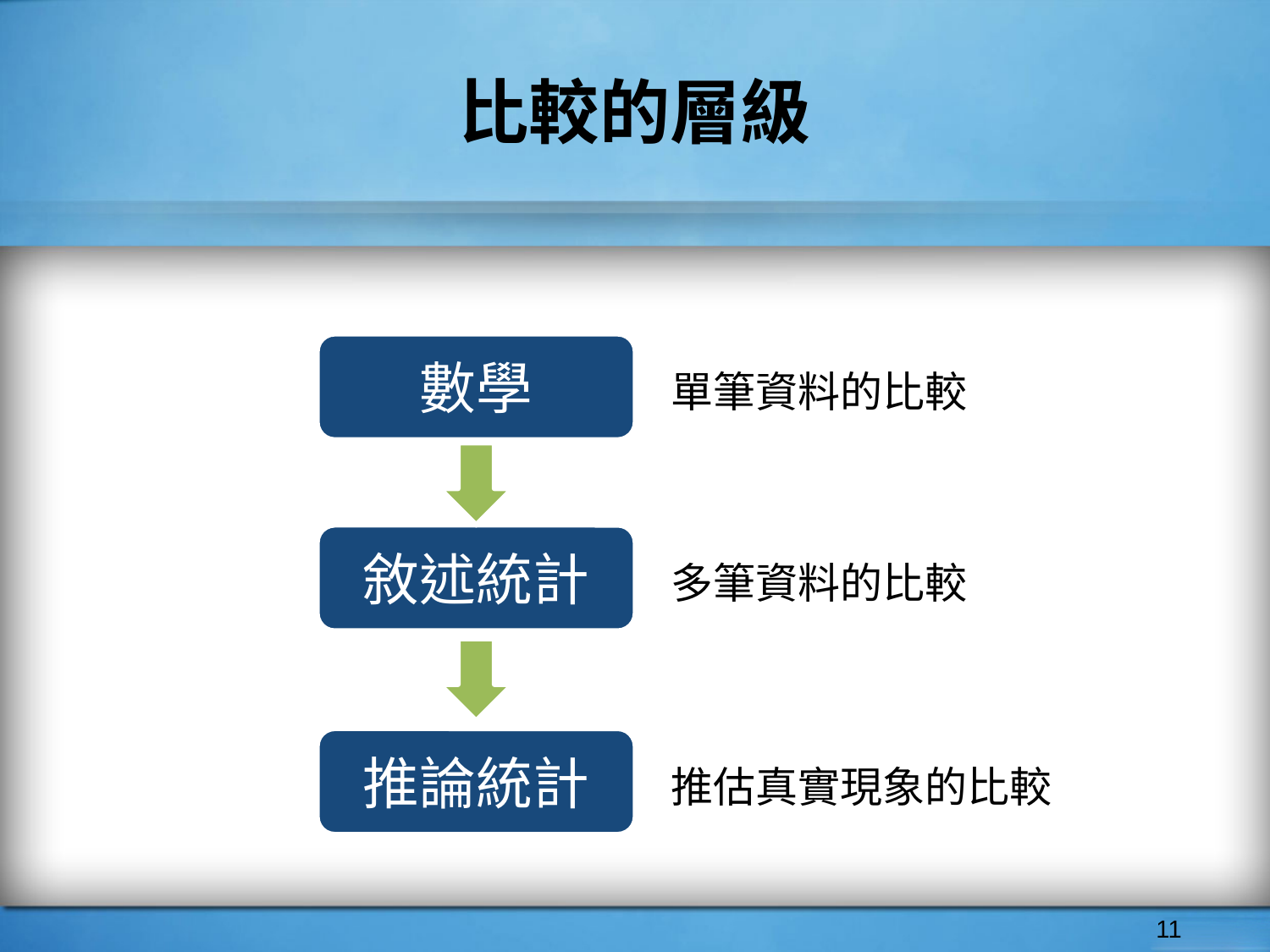

# 比較的層級
數學
單筆資料的比較

敘述統計
多筆資料的比較

推論統計
推估真實現象的比較
11